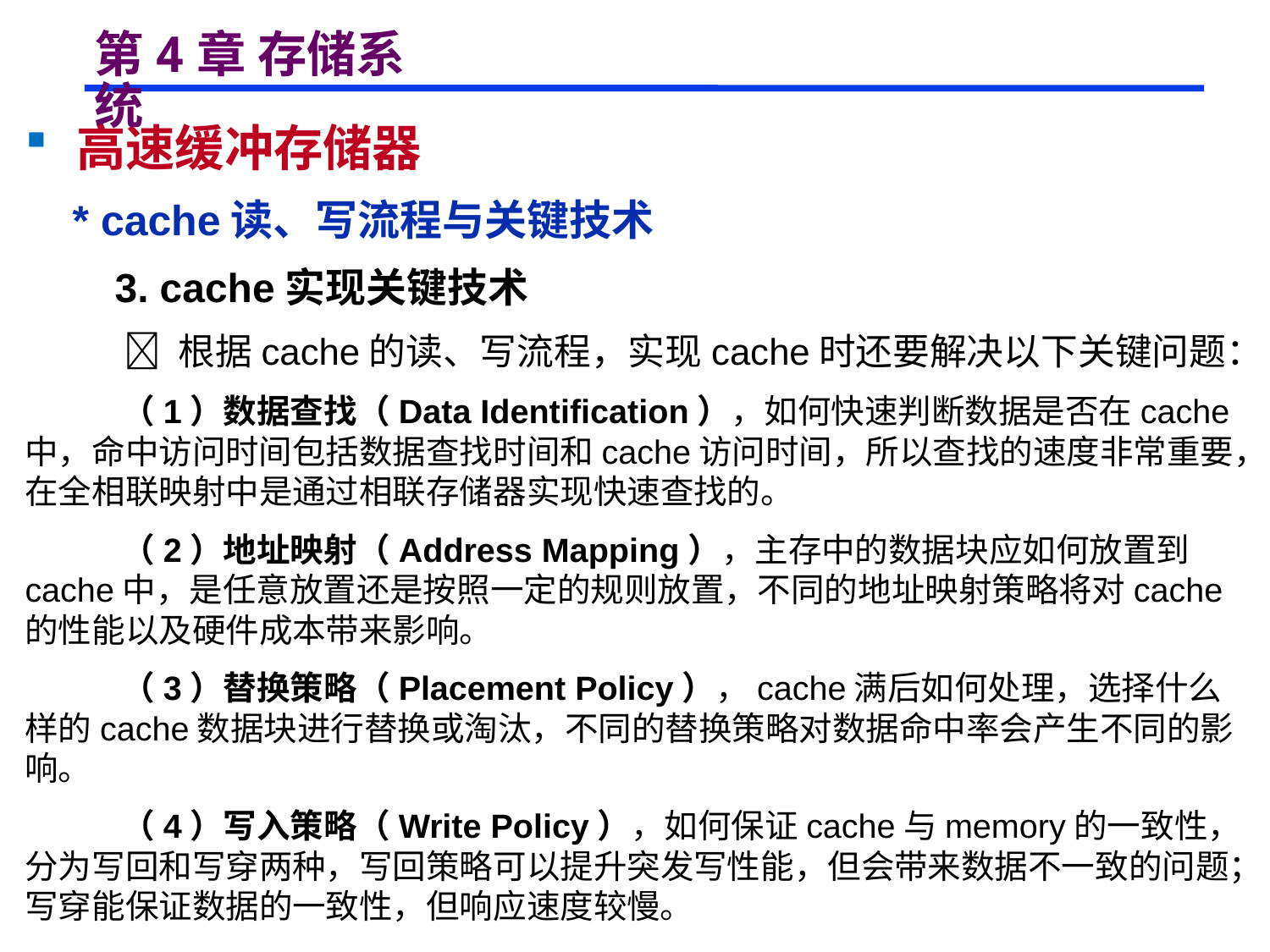

# 第4章 存储系统
 高速缓冲存储器
    * cache读、写流程与关键技术
        3. cache实现关键技术
            • 根据cache的读、写流程，实现cache时还要解决以下关键问题：
            （1）数据查找（Data Identification），如何快速判断数据是否在cache中，命中访问时间包括数据查找时间和cache访问时间，所以查找的速度非常重要，在全相联映射中是通过相联存储器实现快速查找的。
            （2）地址映射（Address Mapping），主存中的数据块应如何放置到cache中，是任意放置还是按照一定的规则放置，不同的地址映射策略将对cache的性能以及硬件成本带来影响。
            （3）替换策略（Placement Policy），cache满后如何处理，选择什么样的cache数据块进行替换或淘汰，不同的替换策略对数据命中率会产生不同的影响。
            （4）写入策略（Write Policy），如何保证cache与memory的一致性，分为写回和写穿两种，写回策略可以提升突发写性能，但会带来数据不一致的问题；写穿能保证数据的一致性，但响应速度较慢。